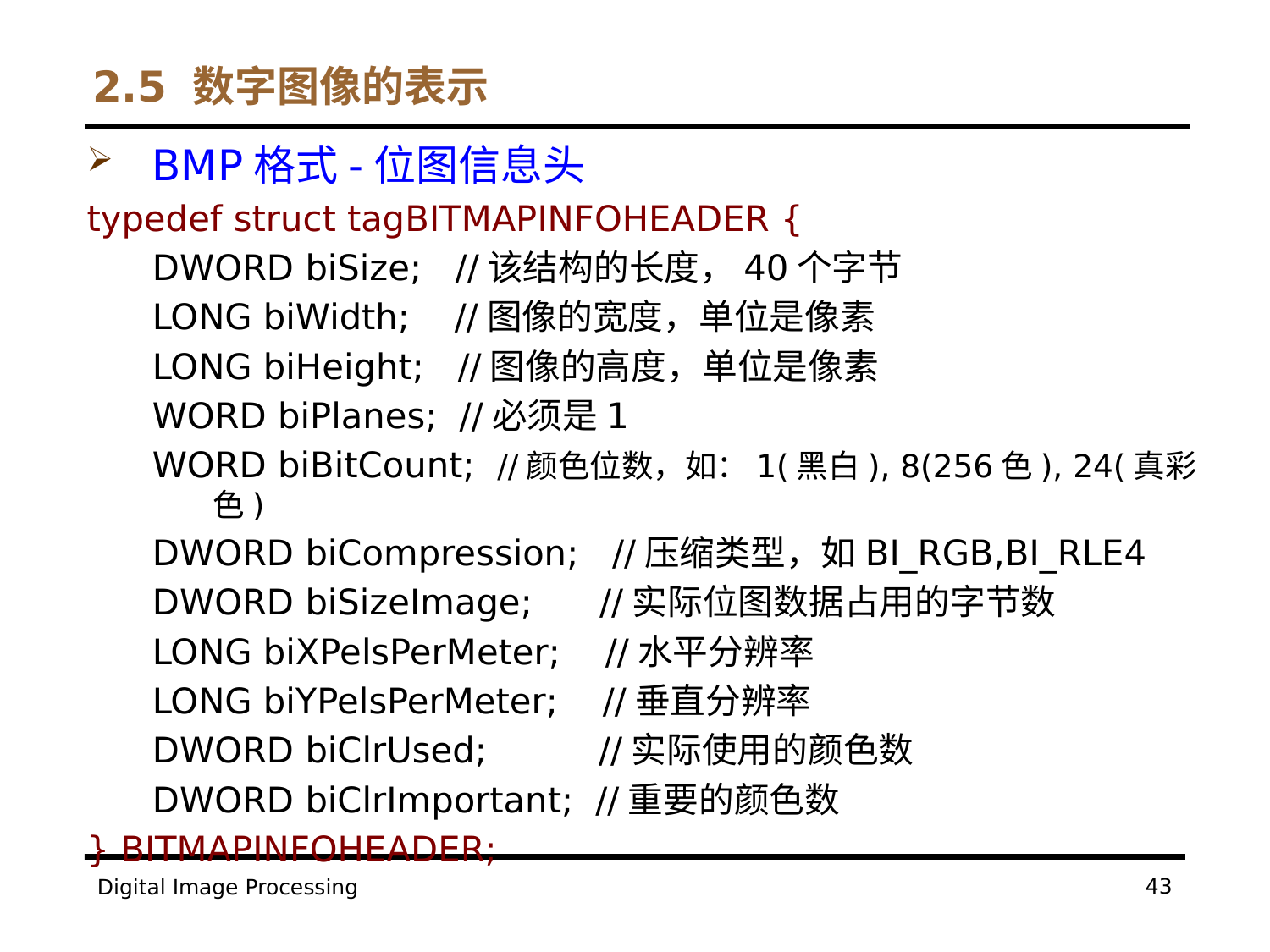

2.5 数字图像的表示
BMP格式-位图信息头
typedef struct tagBITMAPINFOHEADER {
DWORD biSize;   //该结构的长度，40个字节
LONG biWidth;    //图像的宽度，单位是像素
LONG biHeight;   //图像的高度，单位是像素
WORD biPlanes;  //必须是1
WORD biBitCount;  //颜色位数，如：1(黑白), 8(256色), 24(真彩色)
DWORD biCompression;   //压缩类型，如BI_RGB,BI_RLE4
DWORD biSizeImage;      //实际位图数据占用的字节数
LONG biXPelsPerMeter;    //水平分辨率
LONG biYPelsPerMeter;    //垂直分辨率
DWORD biClrUsed;          //实际使用的颜色数
DWORD biClrImportant;  //重要的颜色数
} BITMAPINFOHEADER;
43
Digital Image Processing